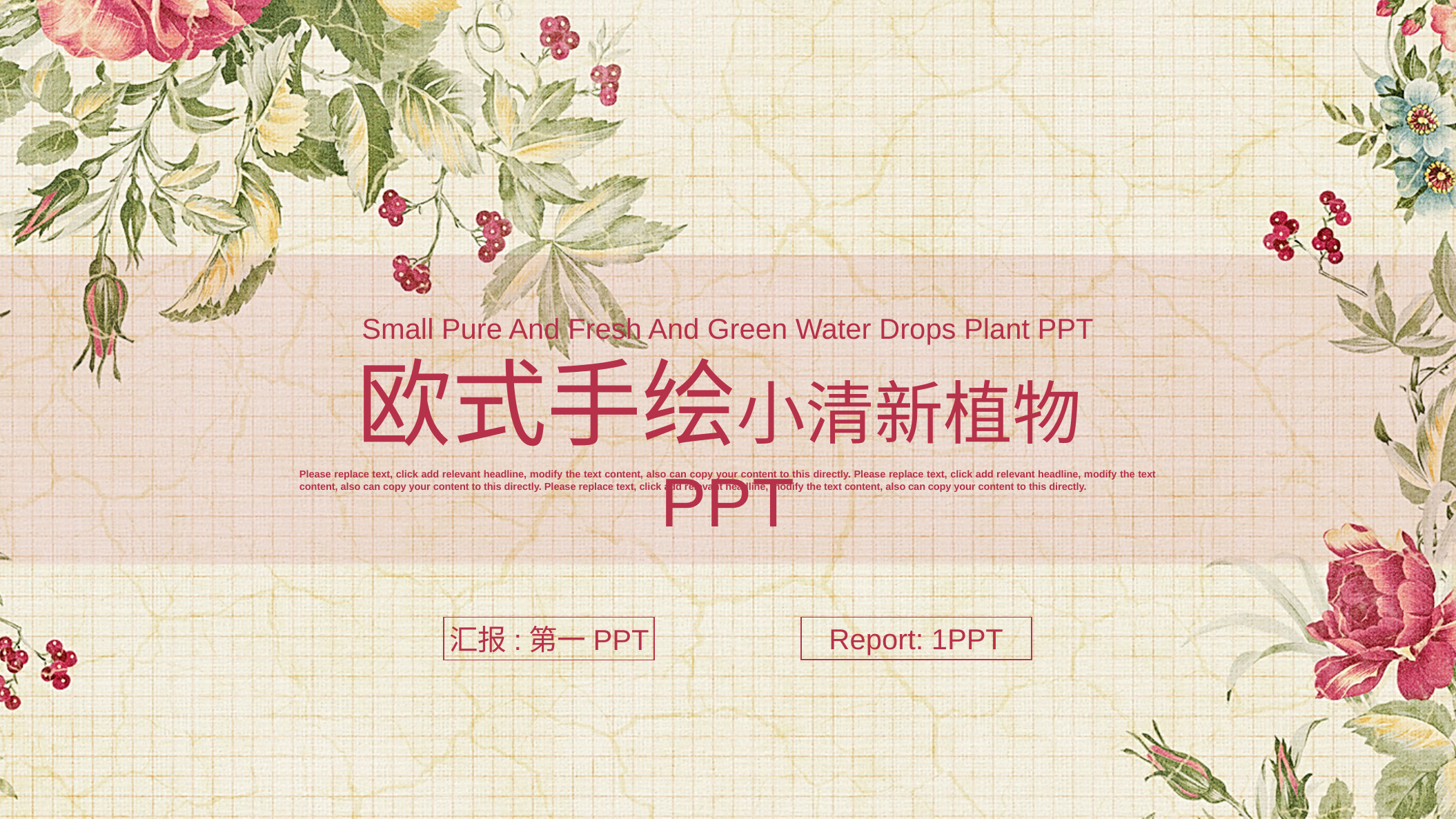

Small Pure And Fresh And Green Water Drops Plant PPT
欧式手绘小清新植物PPT
Please replace text, click add relevant headline, modify the text content, also can copy your content to this directly. Please replace text, click add relevant headline, modify the text content, also can copy your content to this directly. Please replace text, click add relevant headline, modify the text content, also can copy your content to this directly.
Report: 1PPT
汇报:第一PPT